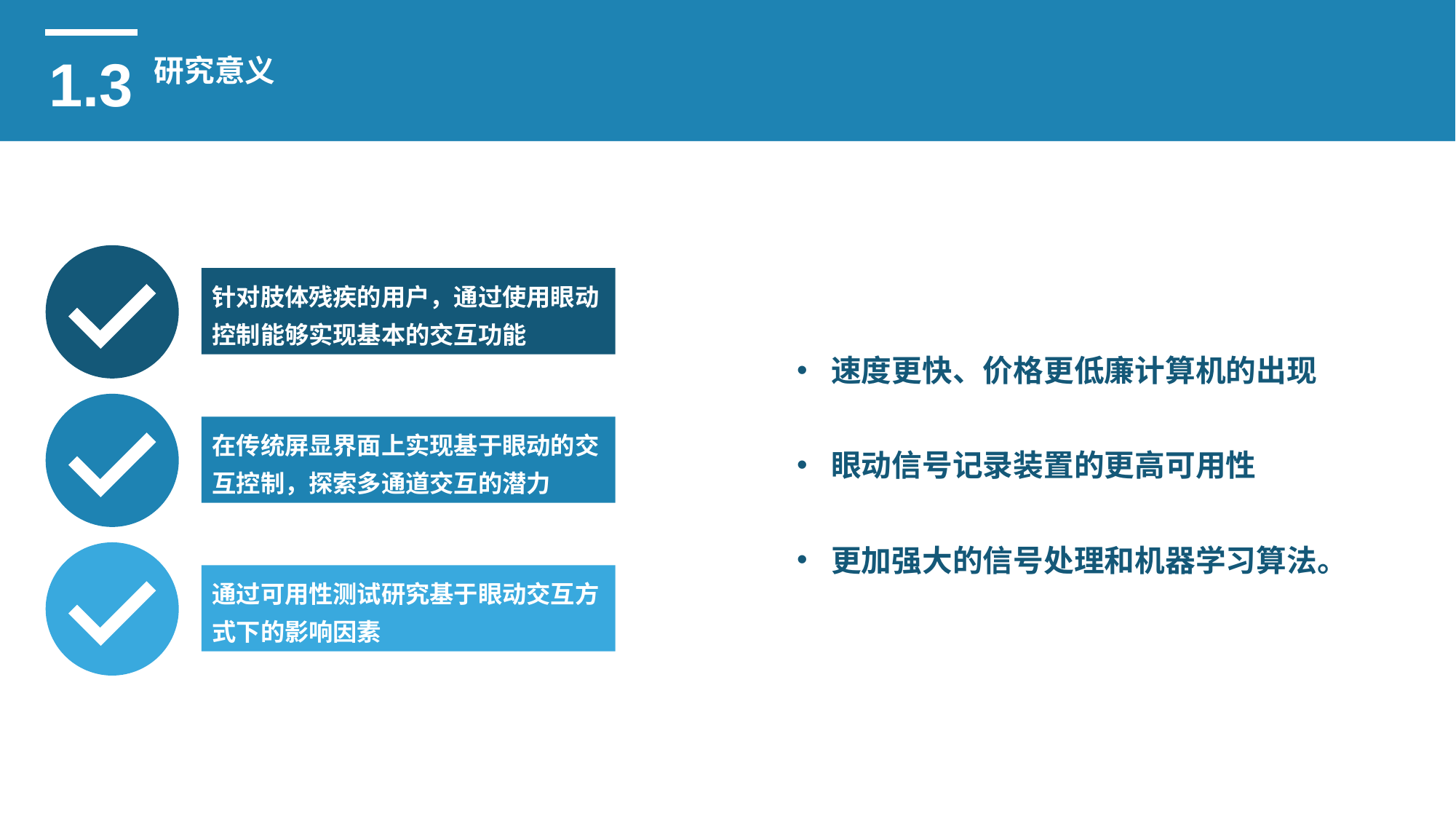

1.3

研究意义

针对肢体残疾的用户，通过使用眼动控制能够实现基本的交互功能
速度更快、价格更低廉计算机的出现

眼动信号记录装置的更高可用性

更加强大的信号处理和机器学习算法。

在传统屏显界面上实现基于眼动的交互控制，探索多通道交互的潜力

通过可用性测试研究基于眼动交互方式下的影响因素